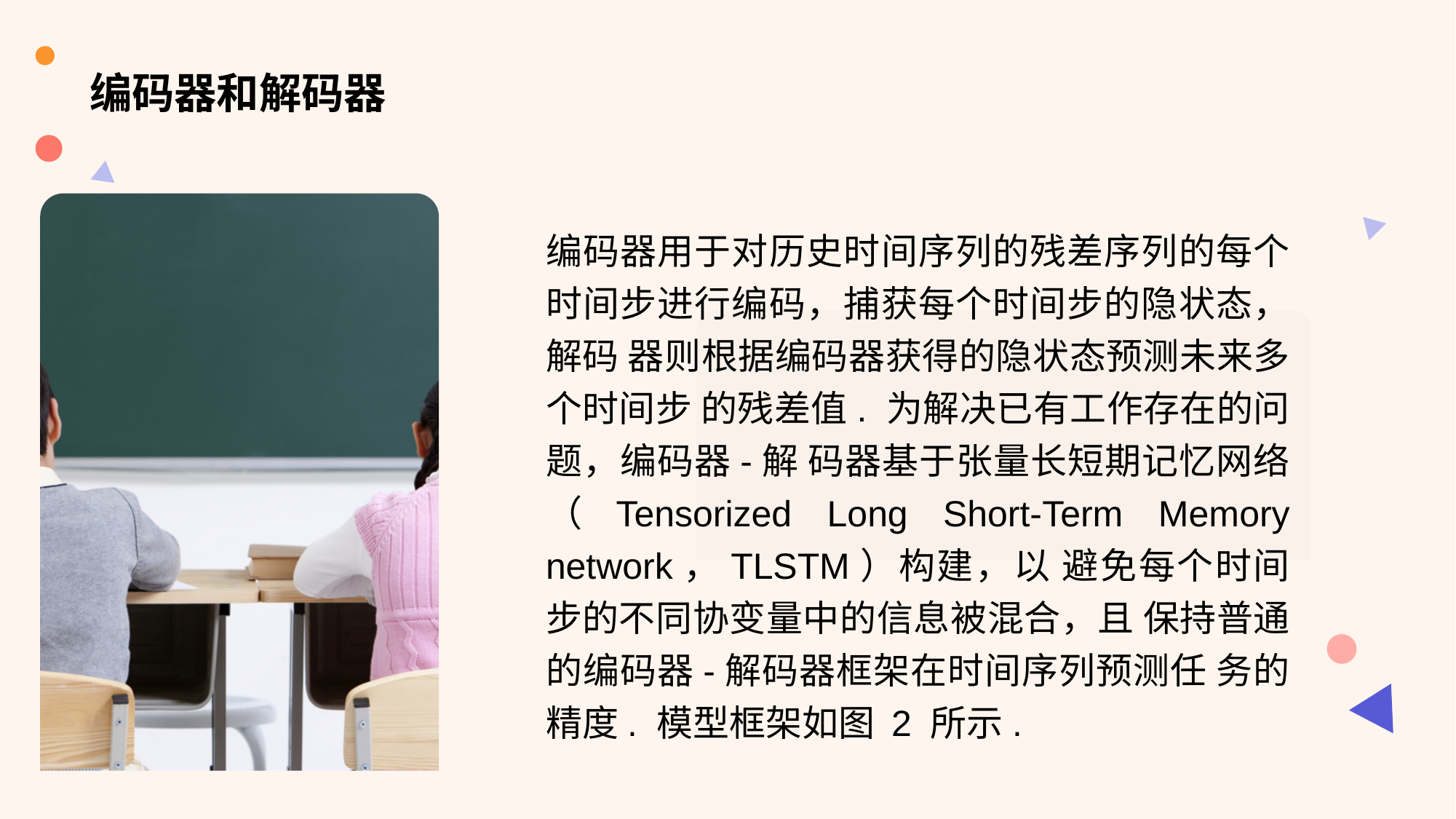

# 编码器和解码器

编码器用于对历史时间序列的残差序列的每个 时间步进行编码，捕获每个时间步的隐状态，解码 器则根据编码器获得的隐状态预测未来多个时间步 的残差值. 为解决已有工作存在的问题，编码器-解 码器基于张量长短期记忆网络（Tensorized Long Short-Term Memory network，TLSTM）构建，以 避免每个时间步的不同协变量中的信息被混合，且 保持普通的编码器-解码器框架在时间序列预测任 务的精度. 模型框架如图 2 所示.